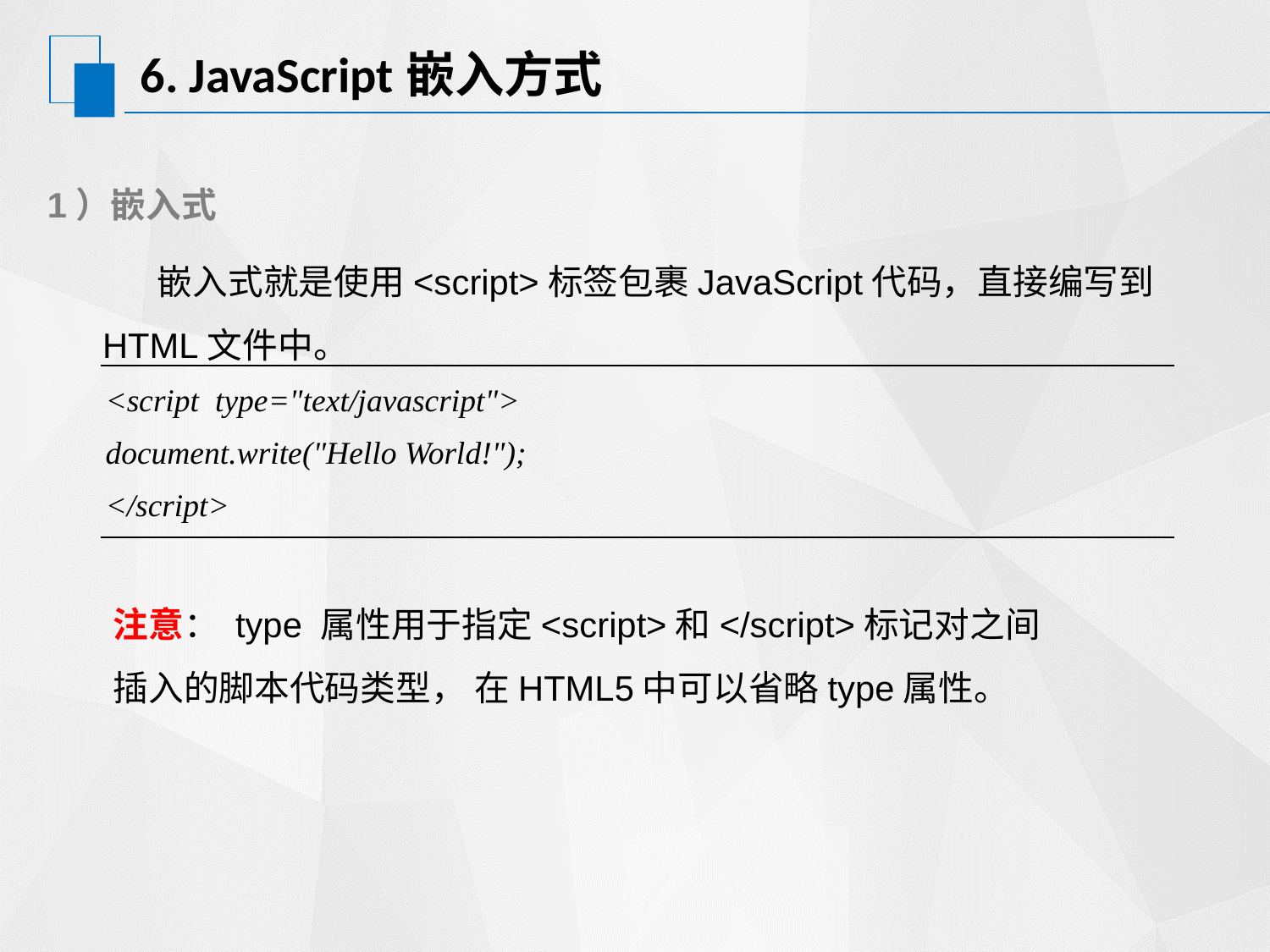

# 6. JavaScript嵌入方式
1）嵌入式
           嵌入式就是使用<script>标签包裹JavaScript代码，直接编写到HTML文件中。
| <script type="text/javascript"> document.write("Hello World!"); </script> |
| --- |
注意： type 属性用于指定<script>和</script>标记对之间插入的脚本代码类型， 在HTML5中可以省略type属性。